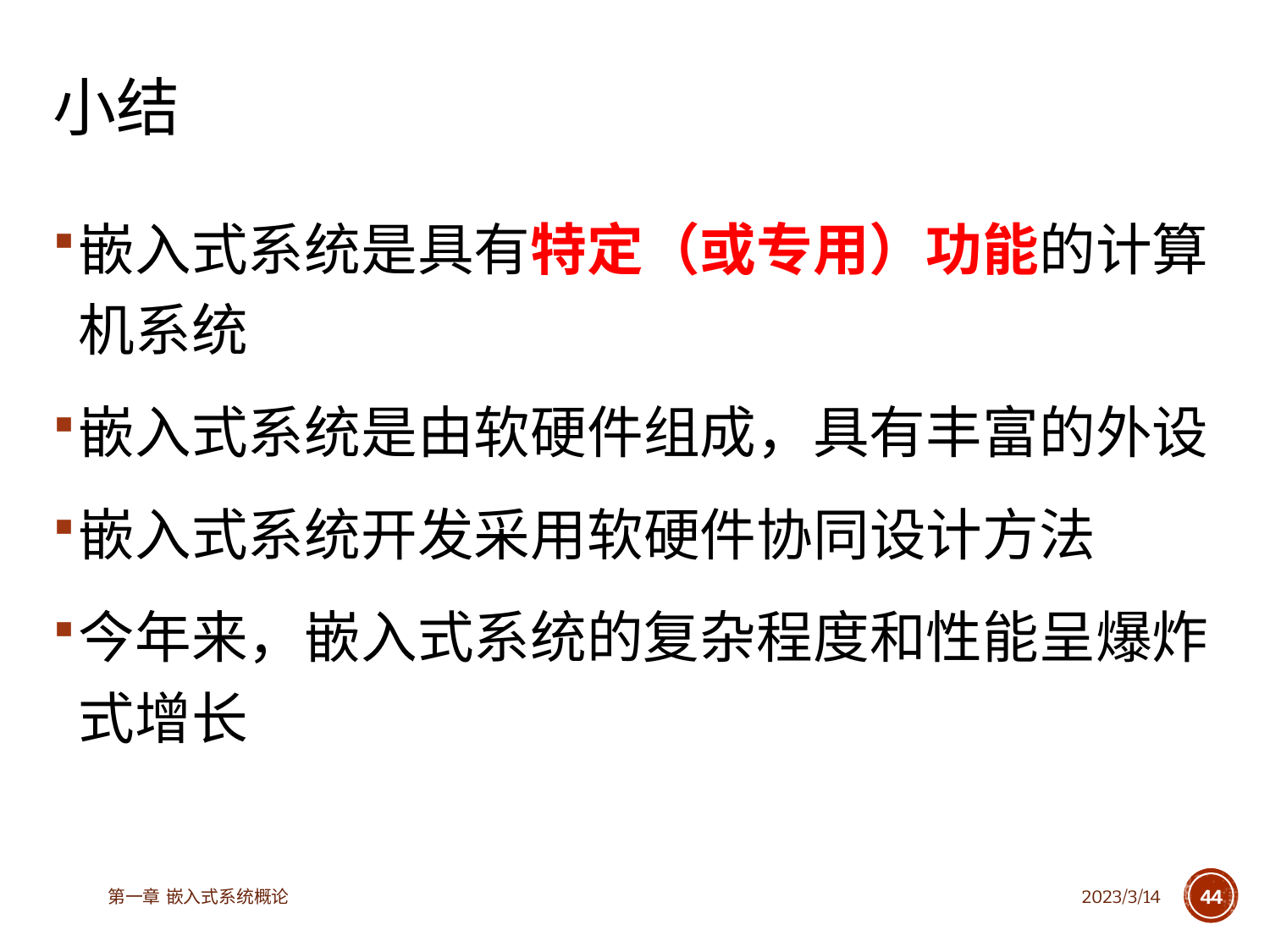

# 小结
嵌入式系统是具有特定（或专用）功能的计算机系统
嵌入式系统是由软硬件组成，具有丰富的外设
嵌入式系统开发采用软硬件协同设计方法
今年来，嵌入式系统的复杂程度和性能呈爆炸式增长

第一章 嵌入式系统概论
2023/3/14
44